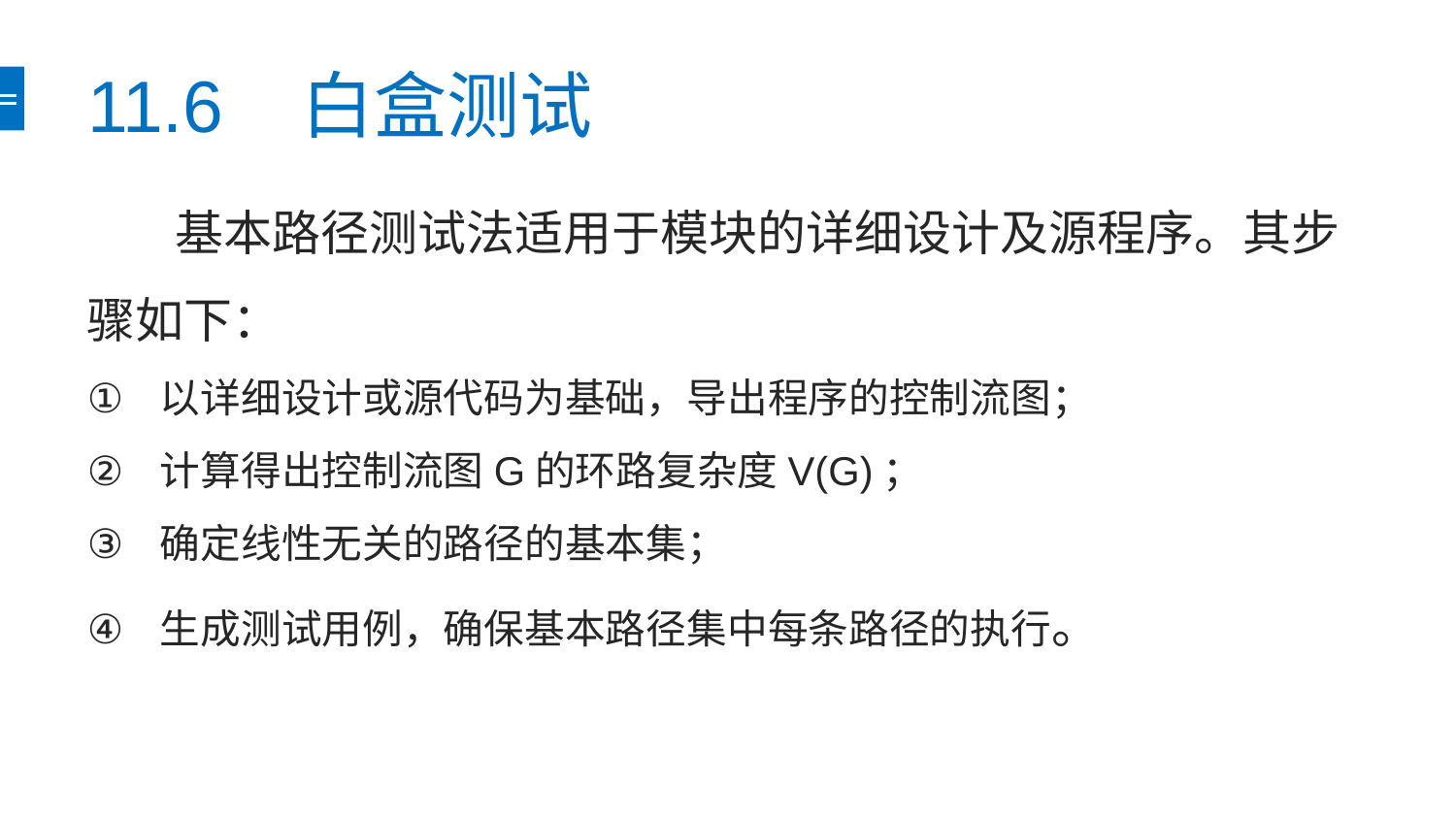

# 11.6   白盒测试
       基本路径测试法适用于模块的详细设计及源程序。其步骤如下：
以详细设计或源代码为基础，导出程序的控制流图；
计算得出控制流图G的环路复杂度V(G)；
确定线性无关的路径的基本集；
生成测试用例，确保基本路径集中每条路径的执行。